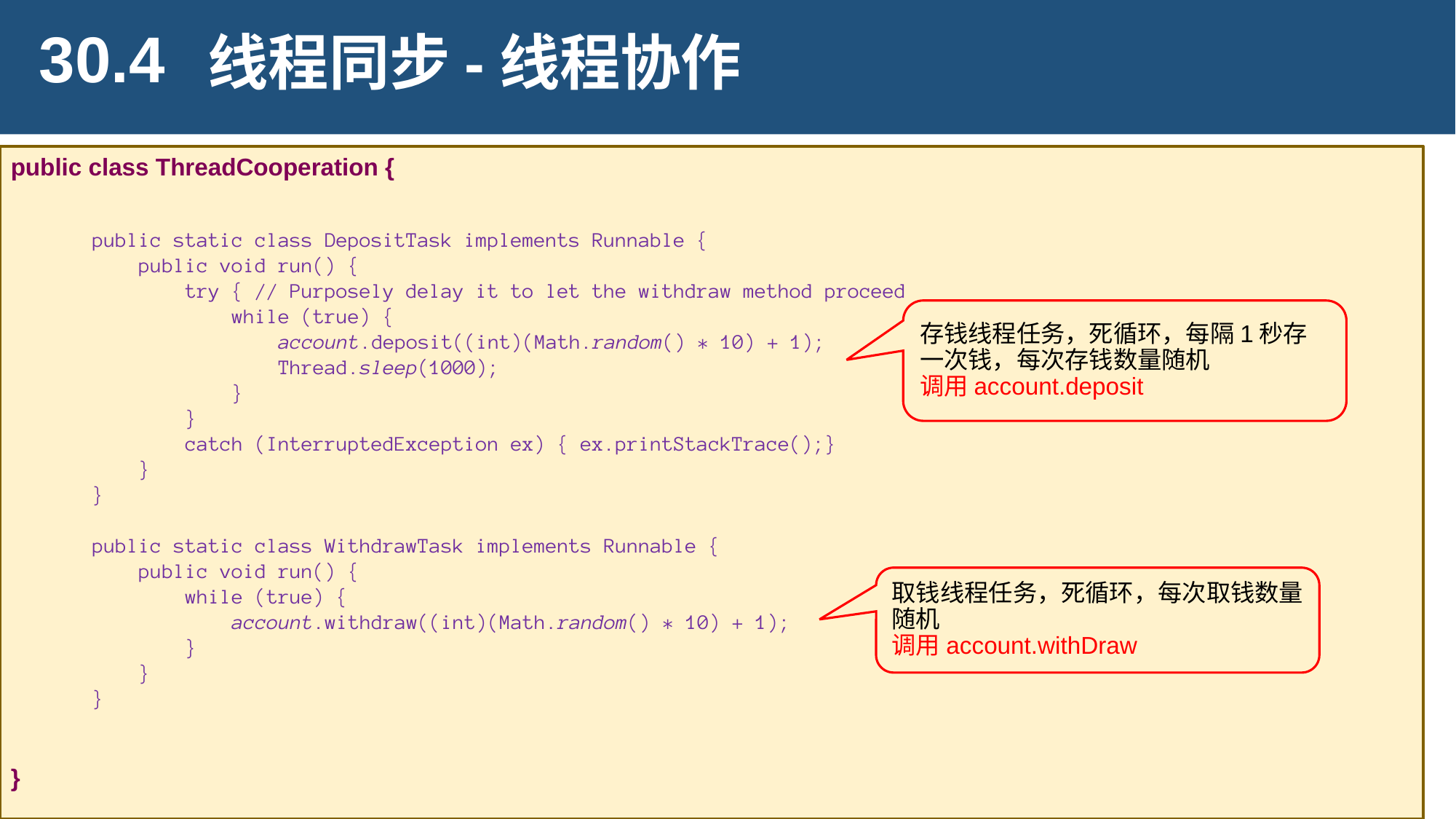

30.4
线程同步-线程协作
public class ThreadCooperation {

}
public static class DepositTask implements Runnable {
    public void run() {
        try { // Purposely delay it to let the withdraw method proceed
            while (true) {
                account.deposit((int)(Math.random() * 10) + 1);
                Thread.sleep(1000);
            }
        }
        catch (InterruptedException ex) { ex.printStackTrace();}
    }
}
public static class WithdrawTask implements Runnable {
    public void run() {
        while (true) {
            account.withdraw((int)(Math.random() * 10) + 1);
        }
    }
}
存钱线程任务，死循环，每隔1秒存一次钱，每次存钱数量随机
调用account.deposit
取钱线程任务，死循环，每次取钱数量随机
调用account.withDraw